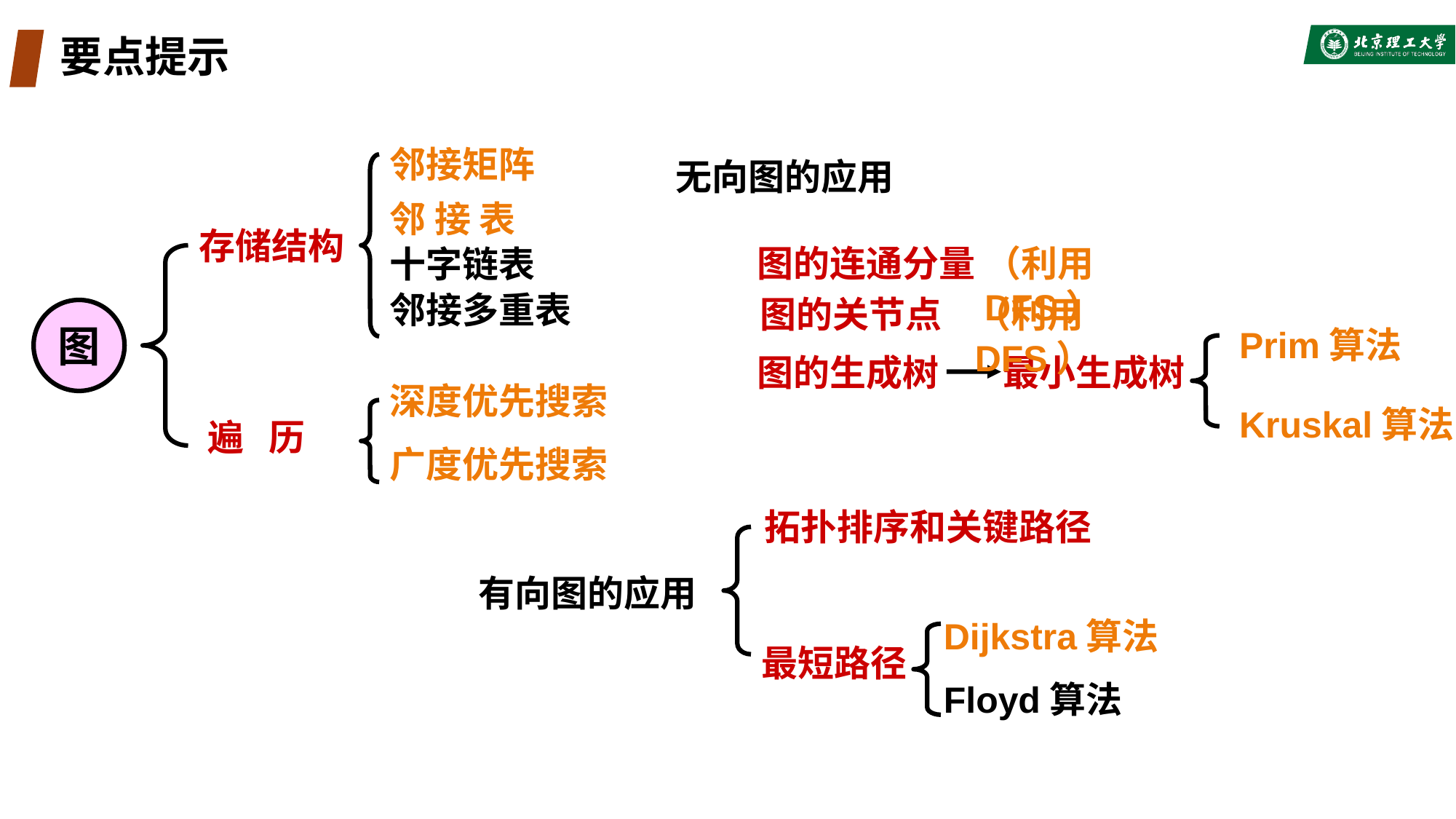

# 要点提示
邻接矩阵
无向图的应用

邻 接 表
存储结构
图的连通分量
（利用DFS）
十字链表

邻接多重表
图的关节点
（利用DFS）
图
Prim算法

图的生成树
最小生成树

深度优先搜索
Kruskal算法

遍   历
广度优先搜索
拓扑排序和关键路径

有向图的应用
Dijkstra算法

最短路径
Floyd算法